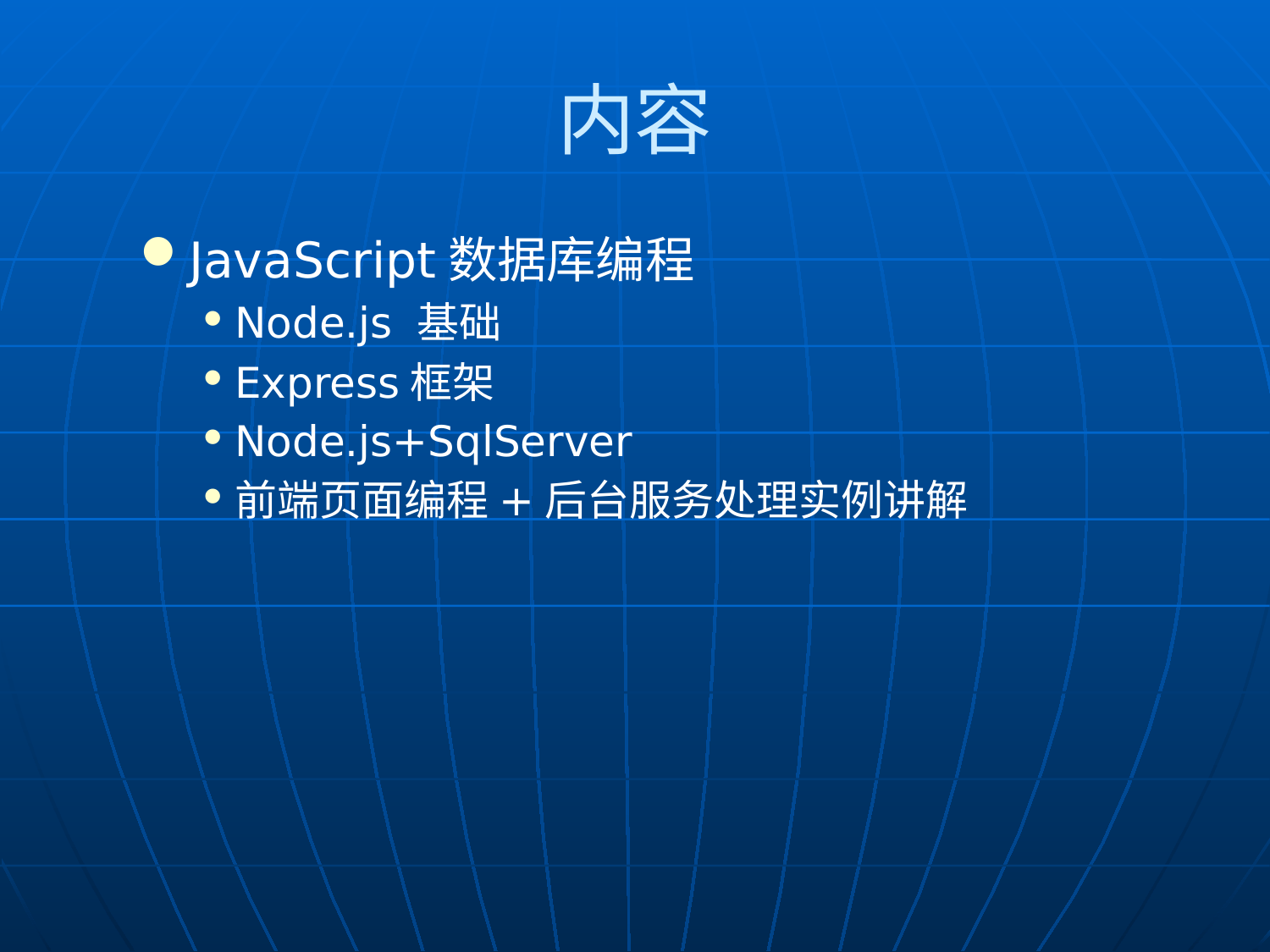

# 内容
JavaScript数据库编程
Node.js 基础
Express框架
Node.js+SqlServer
前端页面编程+后台服务处理实例讲解